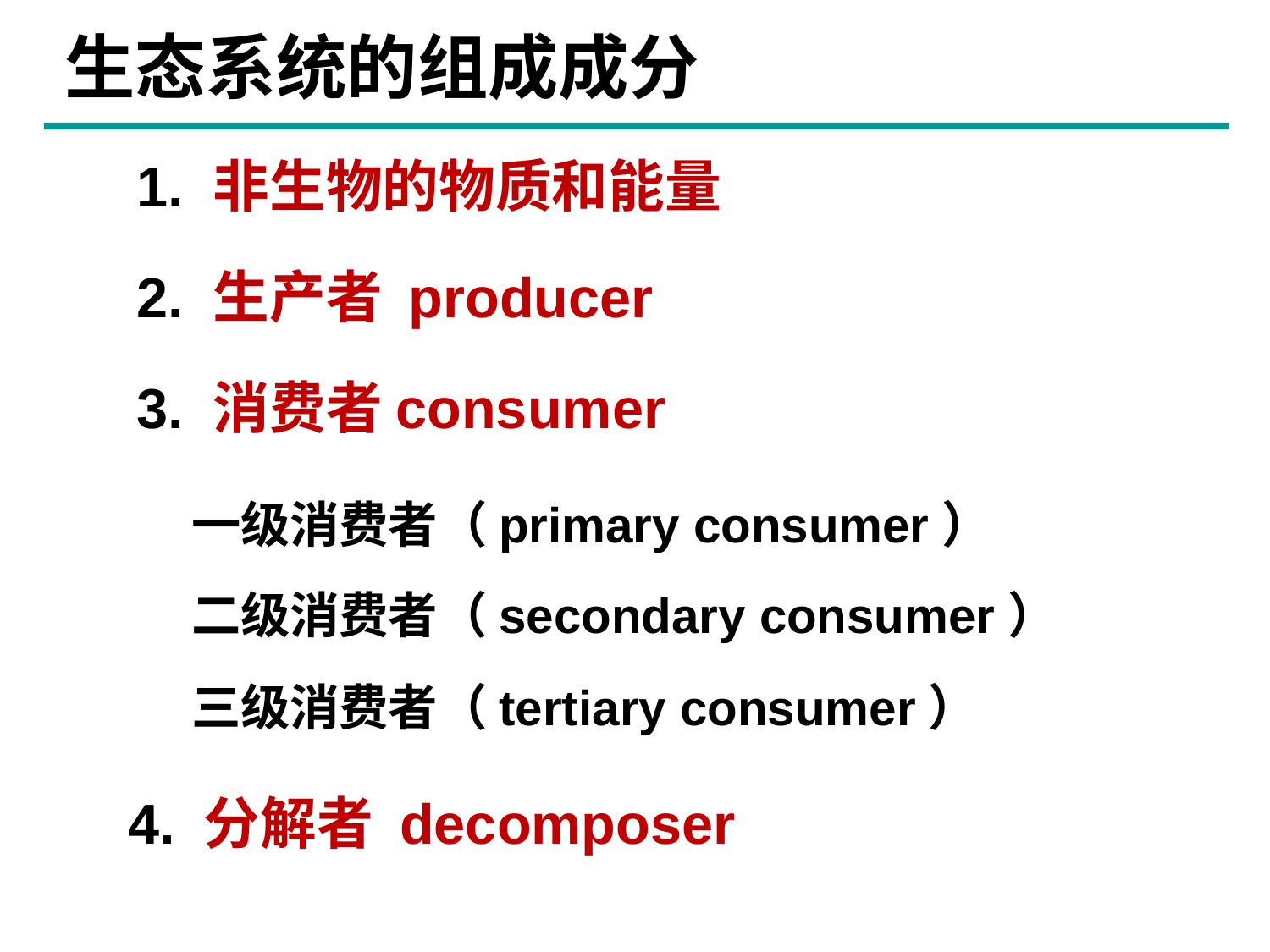

生态系统的组成成分
1. 非生物的物质和能量
2. 生产者 producer
3. 消费者consumer
一级消费者（primary consumer）
二级消费者（secondary consumer）
三级消费者（tertiary consumer）
4. 分解者 decomposer